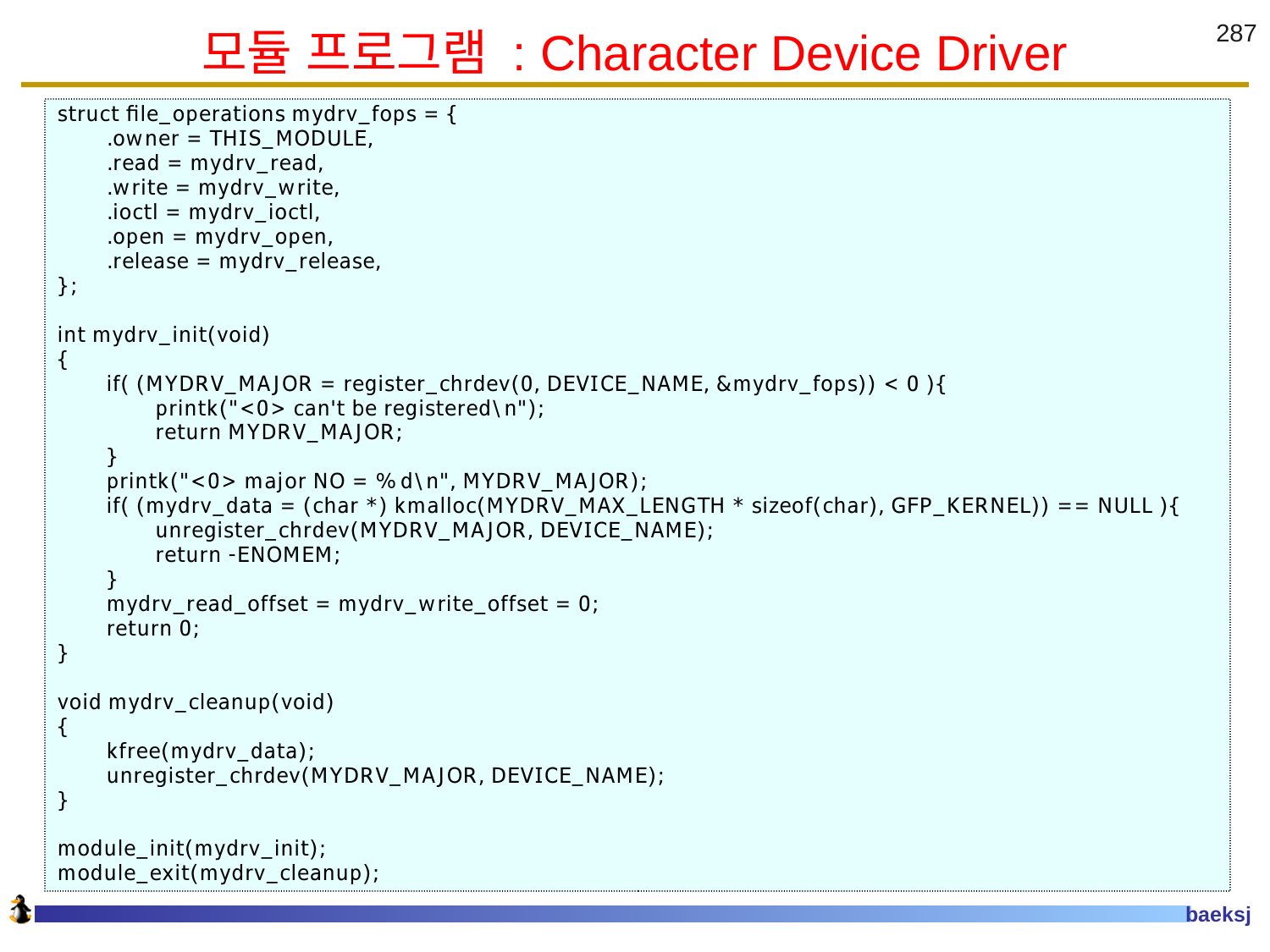

모듈 프로그램 : Character Device Driver
287
struct file_operations mydrv_fops = {
        .owner = THIS_MODULE,
        .read = mydrv_read,
        .write = mydrv_write,
        .ioctl = mydrv_ioctl,
        .open = mydrv_open,
        .release = mydrv_release,
};

int mydrv_init(void)
{
        if( (MYDRV_MAJOR = register_chrdev(0, DEVICE_NAME, &mydrv_fops)) < 0 ){
                printk("<0> can't be registered\n");
                return MYDRV_MAJOR;
        }
        printk("<0> major NO = %d\n", MYDRV_MAJOR);
        if( (mydrv_data = (char *) kmalloc(MYDRV_MAX_LENGTH * sizeof(char), GFP_KERNEL)) == NULL ){
                unregister_chrdev(MYDRV_MAJOR, DEVICE_NAME);
                return -ENOMEM;
        }
        mydrv_read_offset = mydrv_write_offset = 0;
        return 0;
}

void mydrv_cleanup(void)
{
        kfree(mydrv_data);
        unregister_chrdev(MYDRV_MAJOR, DEVICE_NAME);
}

module_init(mydrv_init);
module_exit(mydrv_cleanup);